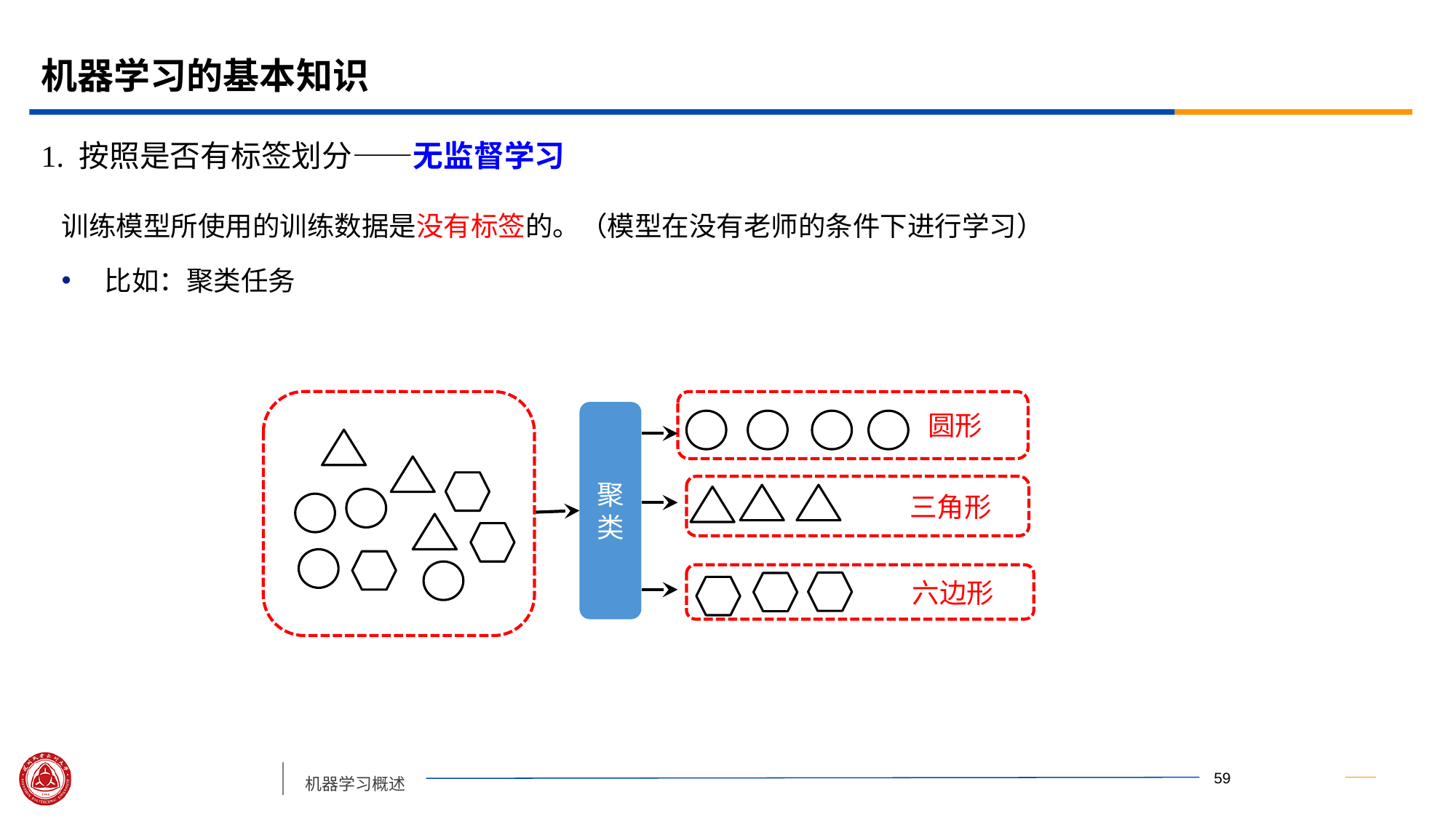

# 机器学习的基本知识
1. 按照是否有标签划分——无监督学习
训练模型所使用的训练数据是没有标签的。（模型在没有老师的条件下进行学习）
比如：聚类任务
                                圆形

聚类

                             三角形

                             六边形